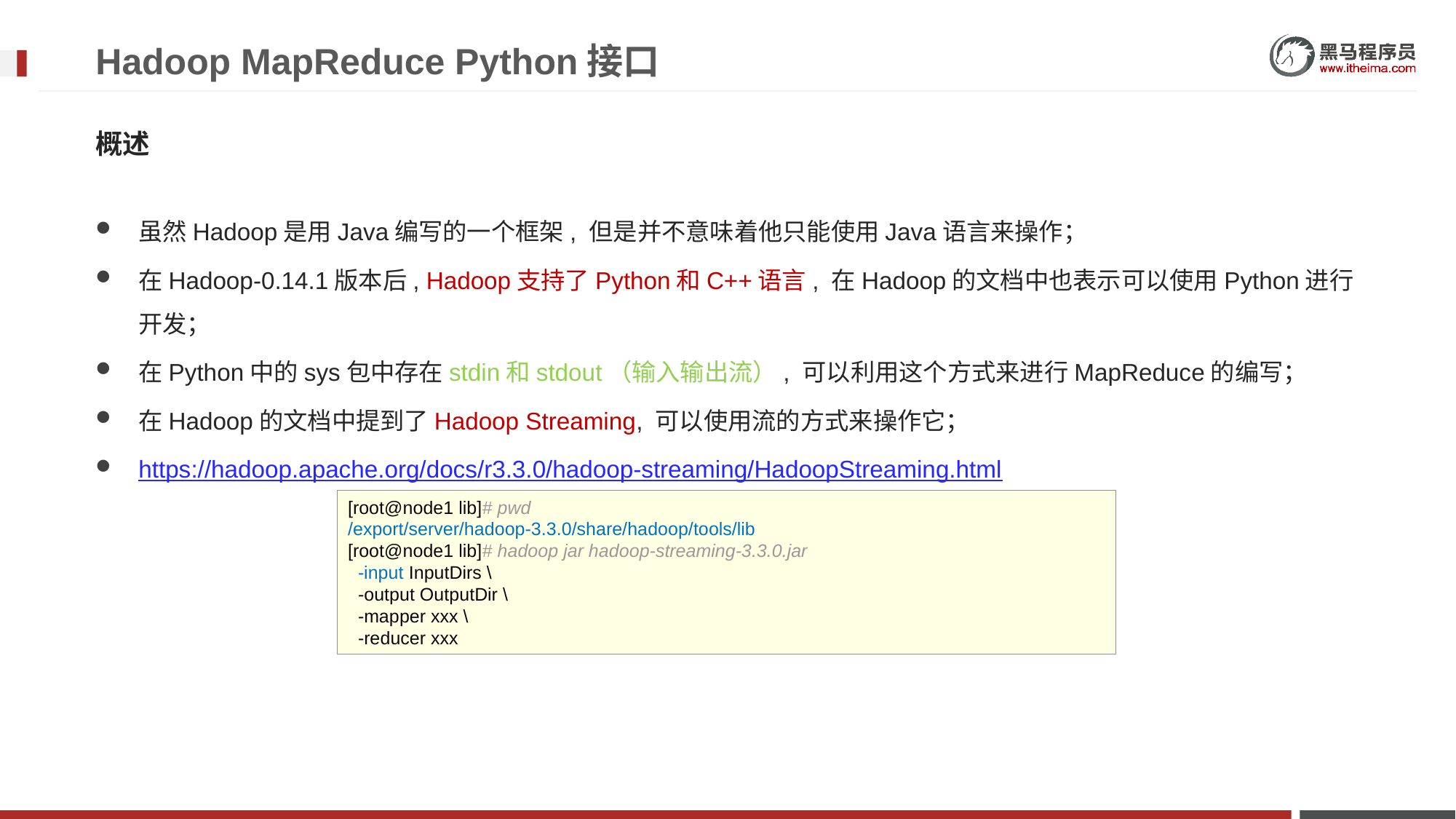

# Hadoop MapReduce Python接口
概述
虽然Hadoop是用Java编写的一个框架, 但是并不意味着他只能使用Java语言来操作；
在Hadoop-0.14.1版本后, Hadoop支持了Python和C++语言, 在Hadoop的文档中也表示可以使用Python进行开发；
在Python中的sys包中存在stdin和stdout（输入输出流）, 可以利用这个方式来进行MapReduce的编写；
在Hadoop的文档中提到了Hadoop Streaming, 可以使用流的方式来操作它；
https://hadoop.apache.org/docs/r3.3.0/hadoop-streaming/HadoopStreaming.html

[root@node1 lib]# pwd
/export/server/hadoop-3.3.0/share/hadoop/tools/lib
[root@node1 lib]# hadoop jar hadoop-streaming-3.3.0.jar
  -input InputDirs \
  -output OutputDir \
  -mapper xxx \
  -reducer xxx